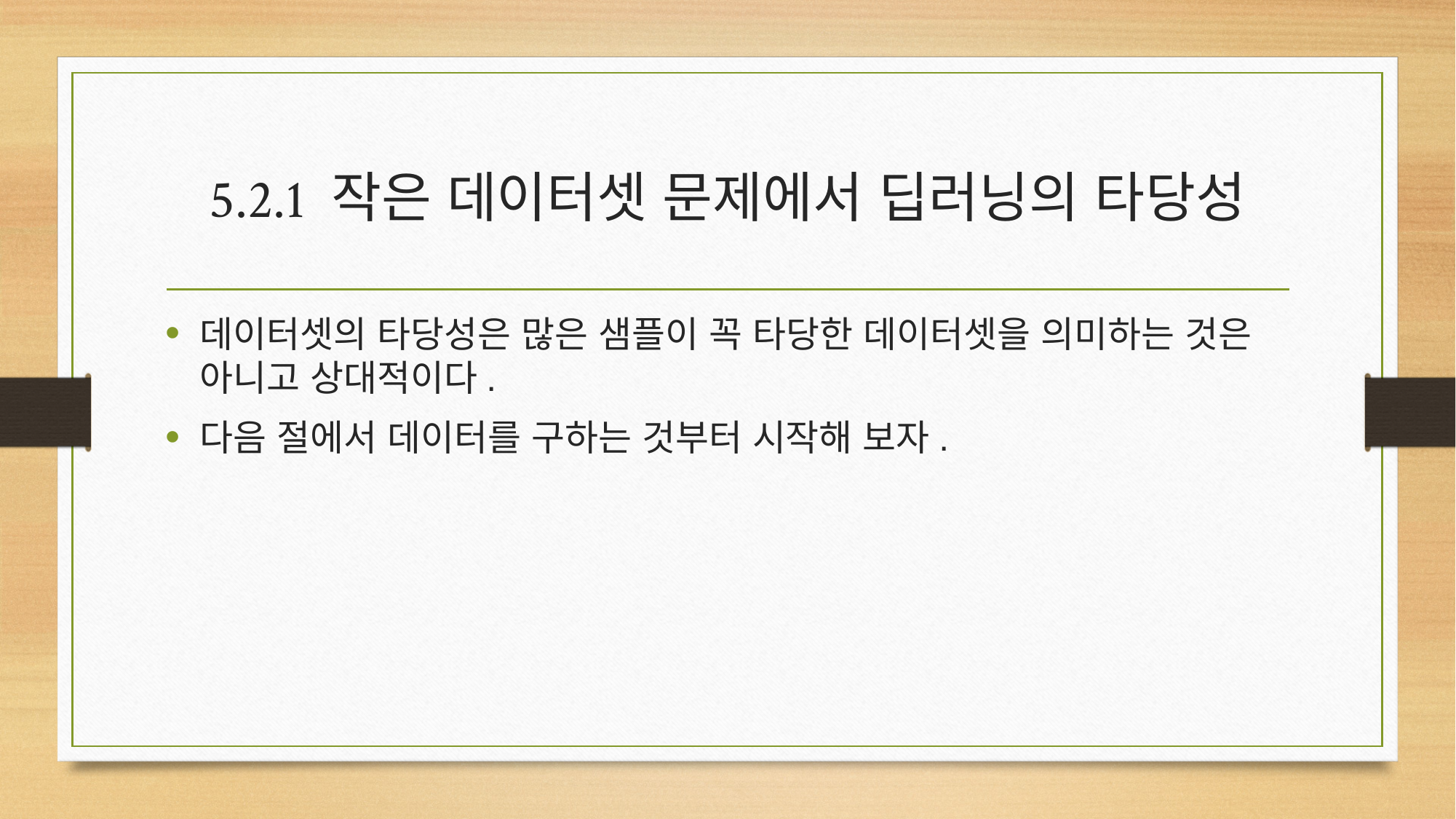

# 5.2.1 작은 데이터셋 문제에서 딥러닝의 타당성
데이터셋의 타당성은 많은 샘플이 꼭 타당한 데이터셋을 의미하는 것은 아니고 상대적이다.
다음 절에서 데이터를 구하는 것부터 시작해 보자.